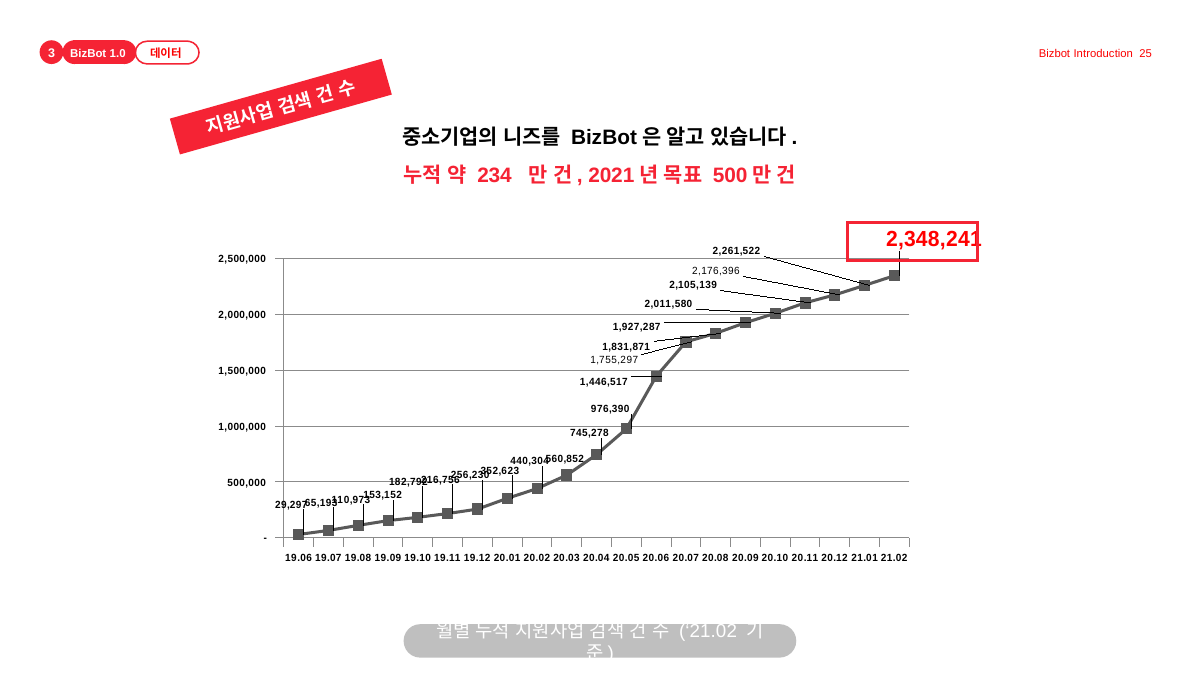

3
추진 배경 및 문제 인식
BizBot 1.0
데이터
Bizbot Introduction  25

지원사업 검색 건 수
중소기업의 니즈를 BizBot은 알고 있습니다.
누적 약 234  만 건, 2021년 목표 500만 건

### Chart

| Category | 지원사업 검색 수 |
|---|---|
| 19.06  | 29297.0 |
| 19.07  | 65193.0 |
| 19.08  | 110973.0 |
| 19.09  | 153152.0 |
| 19.10 | 182792.0 |
| 19.11  | 216756.0 |
| 19.12  | 256230.0 |
| 20.01  | 352623.0 |
| 20.02  | 440304.0 |
| 20.03  | 560852.0 |
| 20.04  | 745278.0 |
| 20.05  | 976390.0 |
| 20.06  | 1446517.0 |
| 20.07  | 1755297.0 |
| 20.08  | 1831871.0 |
| 20.09  | 1927287.0 |
| 20.10  | 2011580.0 |
| 20.11  | 2105139.0 |
| 20.12  | 2176396.0 |
| 21.01  | 2261522.0 |
| 21.02  | 2348241.0 |
월별 누적 지원사업 검색 건 수 (‘21.02 기준)